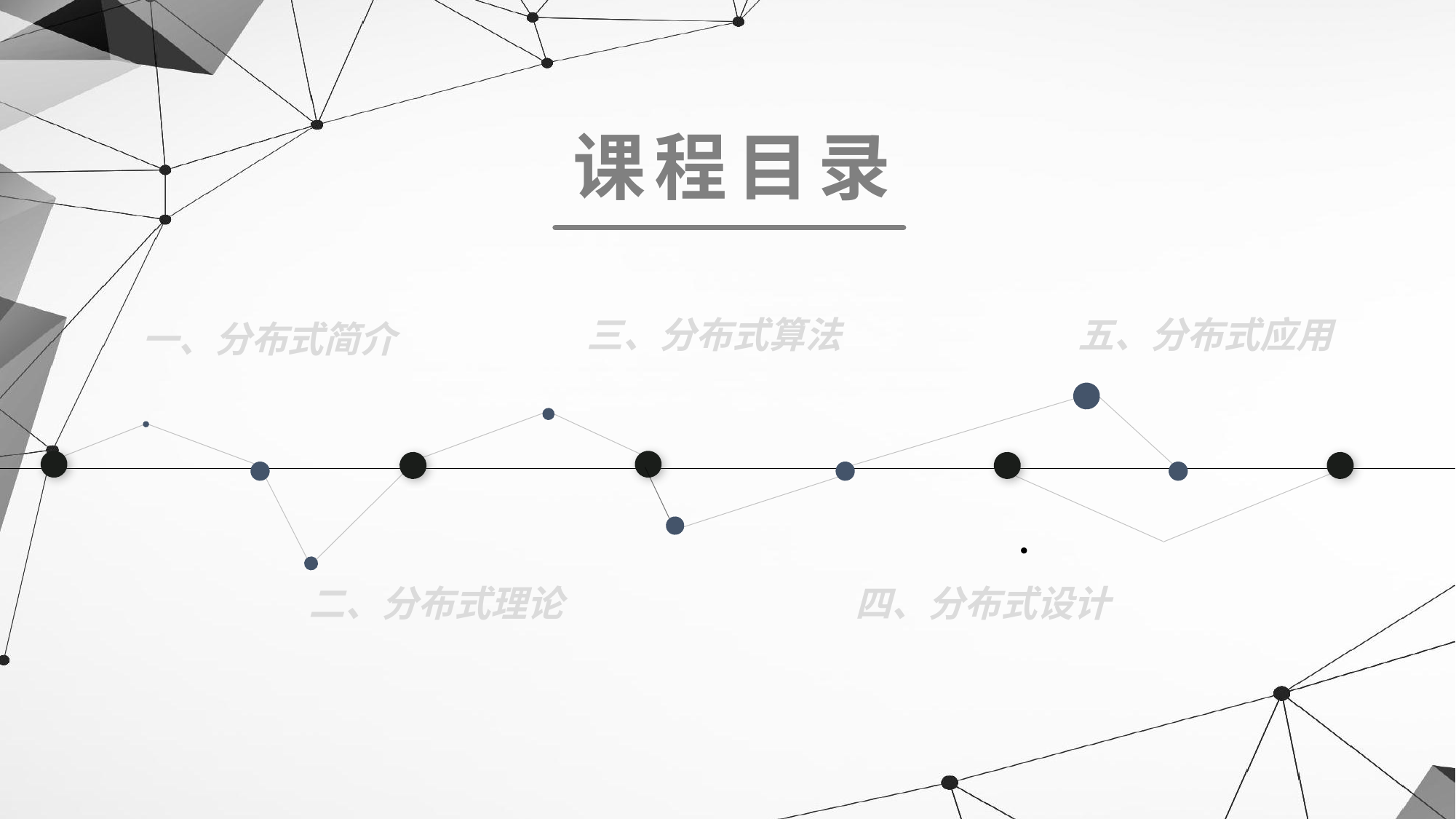

课程目录
三、分布式算法
五、分布式应用
一、分布式简介

二、分布式理论
四、分布式设计